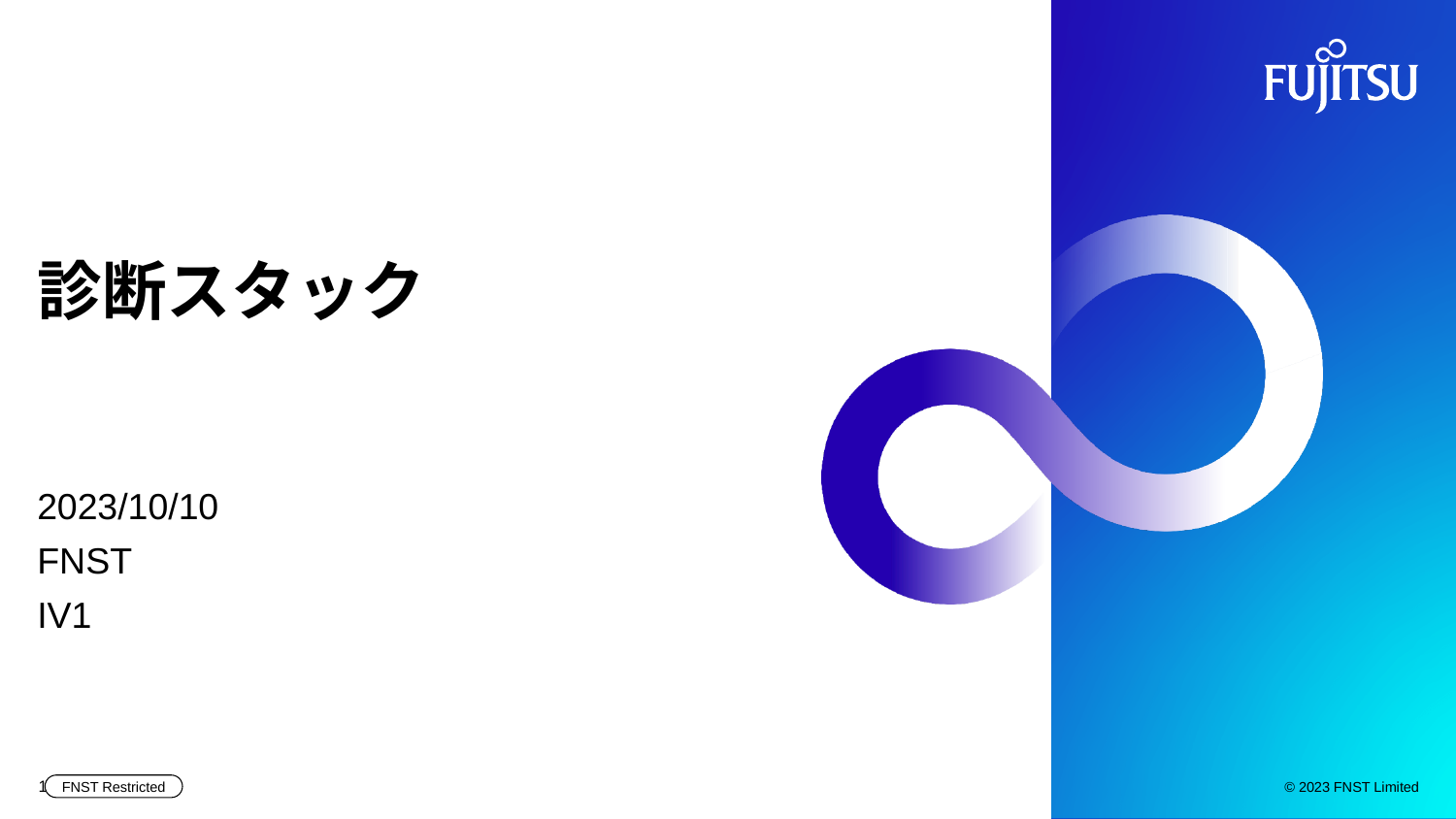

# 診断スタック
2023/10/10
FNST
IV1
1
© 2023 FNST Limited